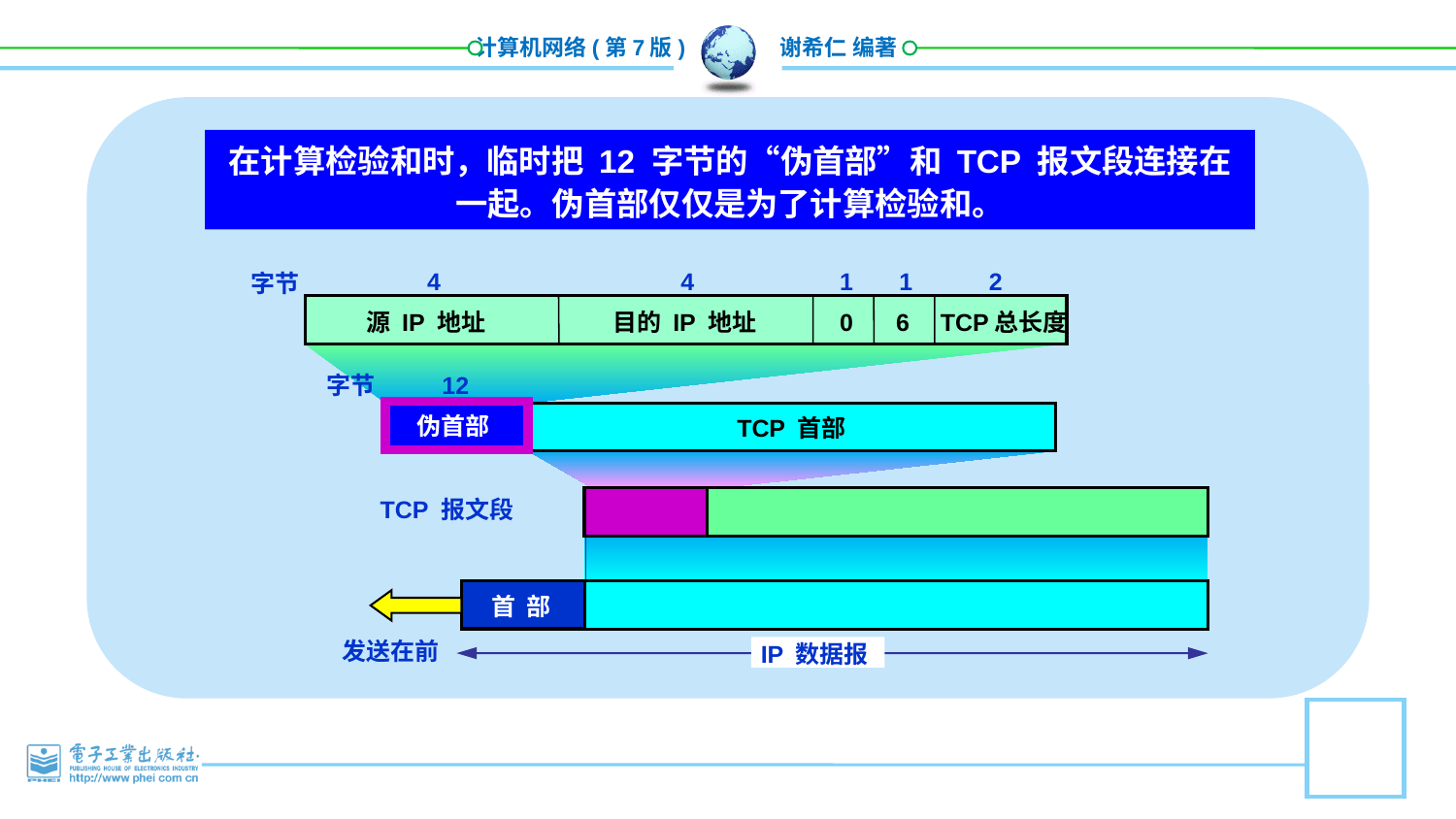

在计算检验和时，临时把 12 字节的“伪首部”和 TCP 报文段连接在一起。伪首部仅仅是为了计算检验和。
4
4
1
1
2
字节

源 IP 地址
目的 IP 地址
0
6
TCP总长度

字节
12

TCP 首部
伪首部

TCP 报文段
首  部
数         据

首  部
数         据

发送在前
IP 数据报